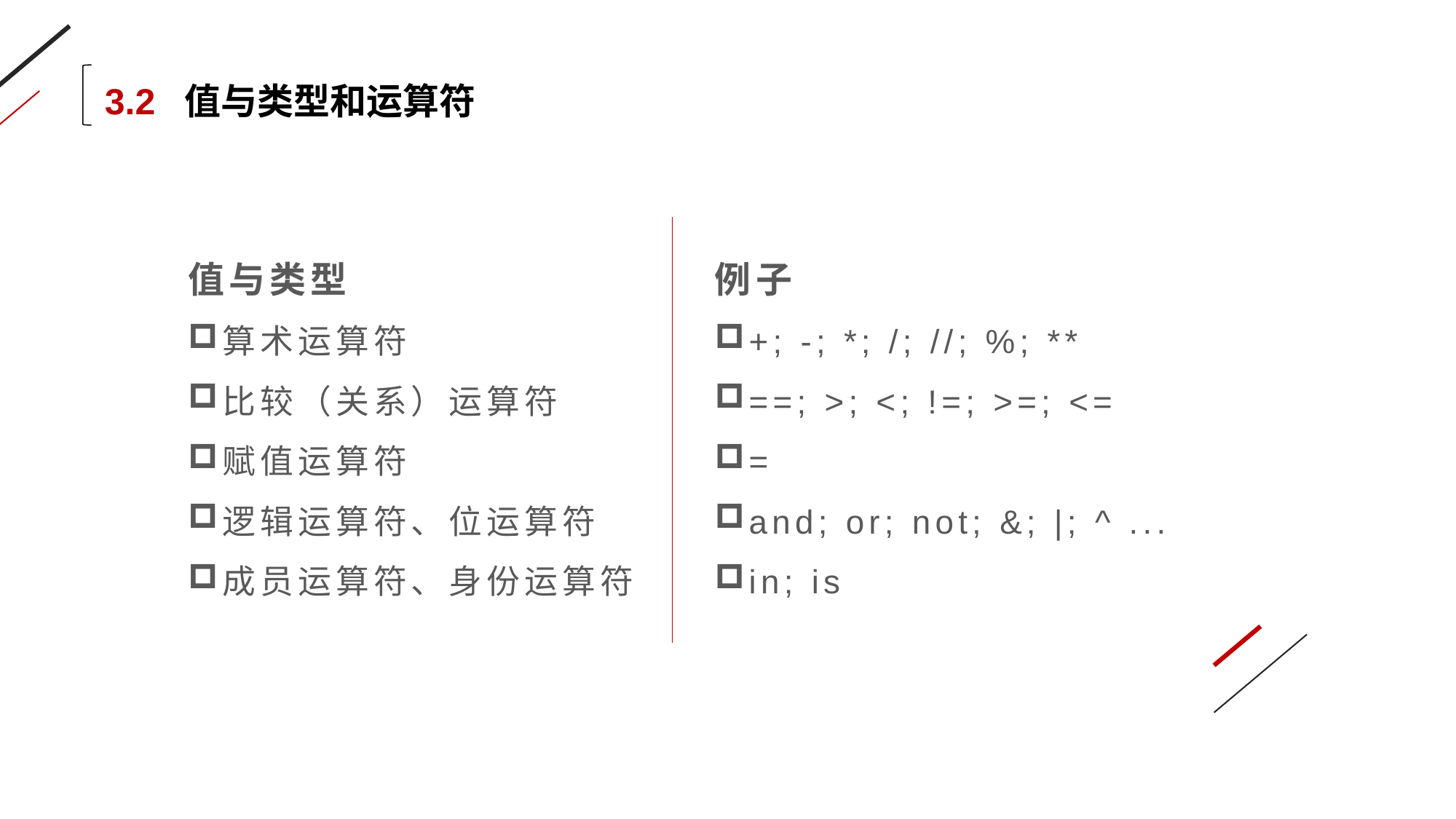

3.2  值与类型和运算符
值与类型
算术运算符
比较（关系）运算符
赋值运算符
逻辑运算符、位运算符
成员运算符、身份运算符
例子
+; -; *; /; //; %; **
==; >; <; !=; >=; <=
=
and; or; not; &; |; ^ ...
in; is